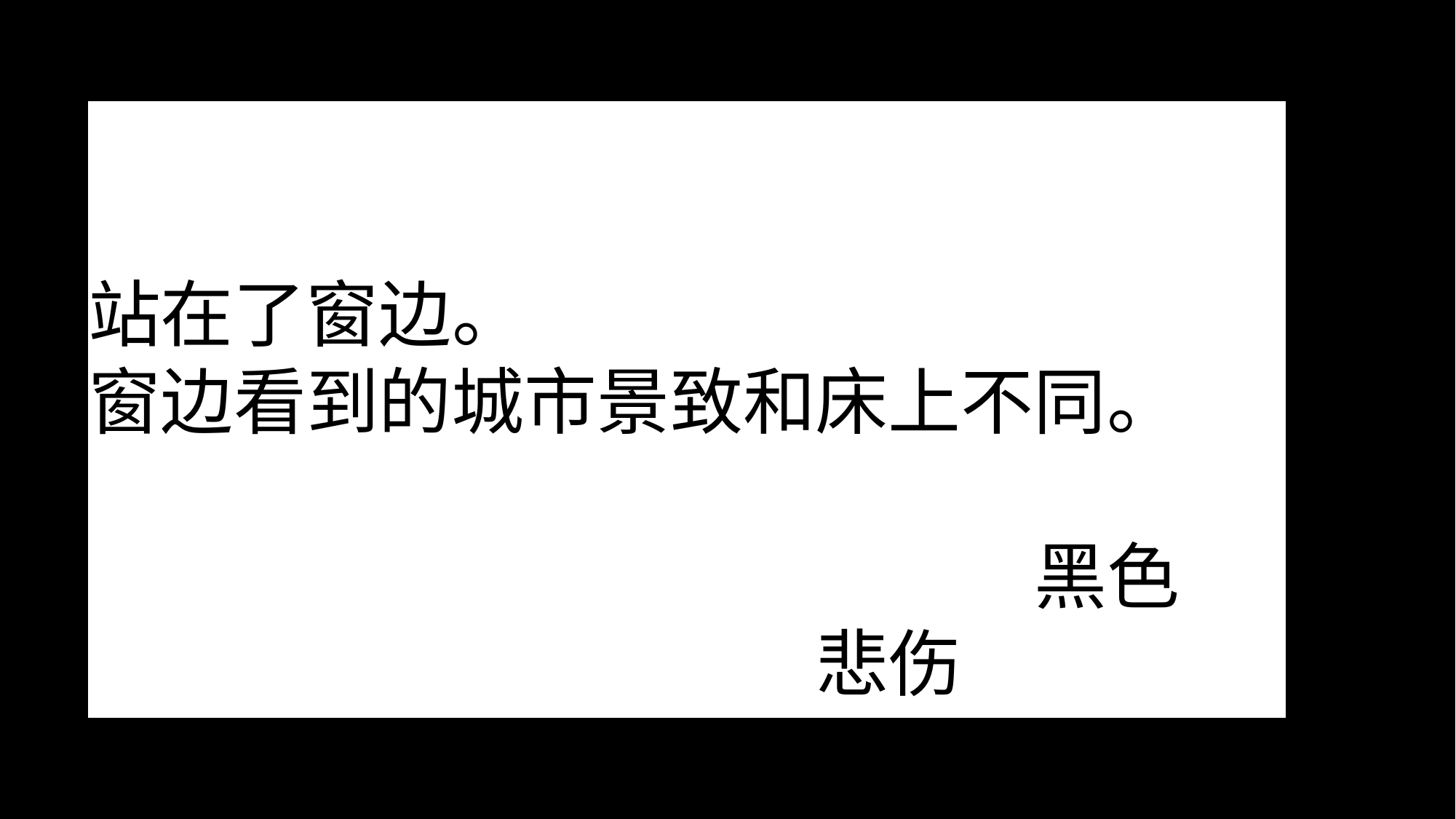

站在了窗边。
窗边看到的城市景致和床上不同。
虽然父母都在，但并没有任何争吵声。
他甚至从两人身上感到了一种黑色。
似乎已经超越了一般的悲伤。